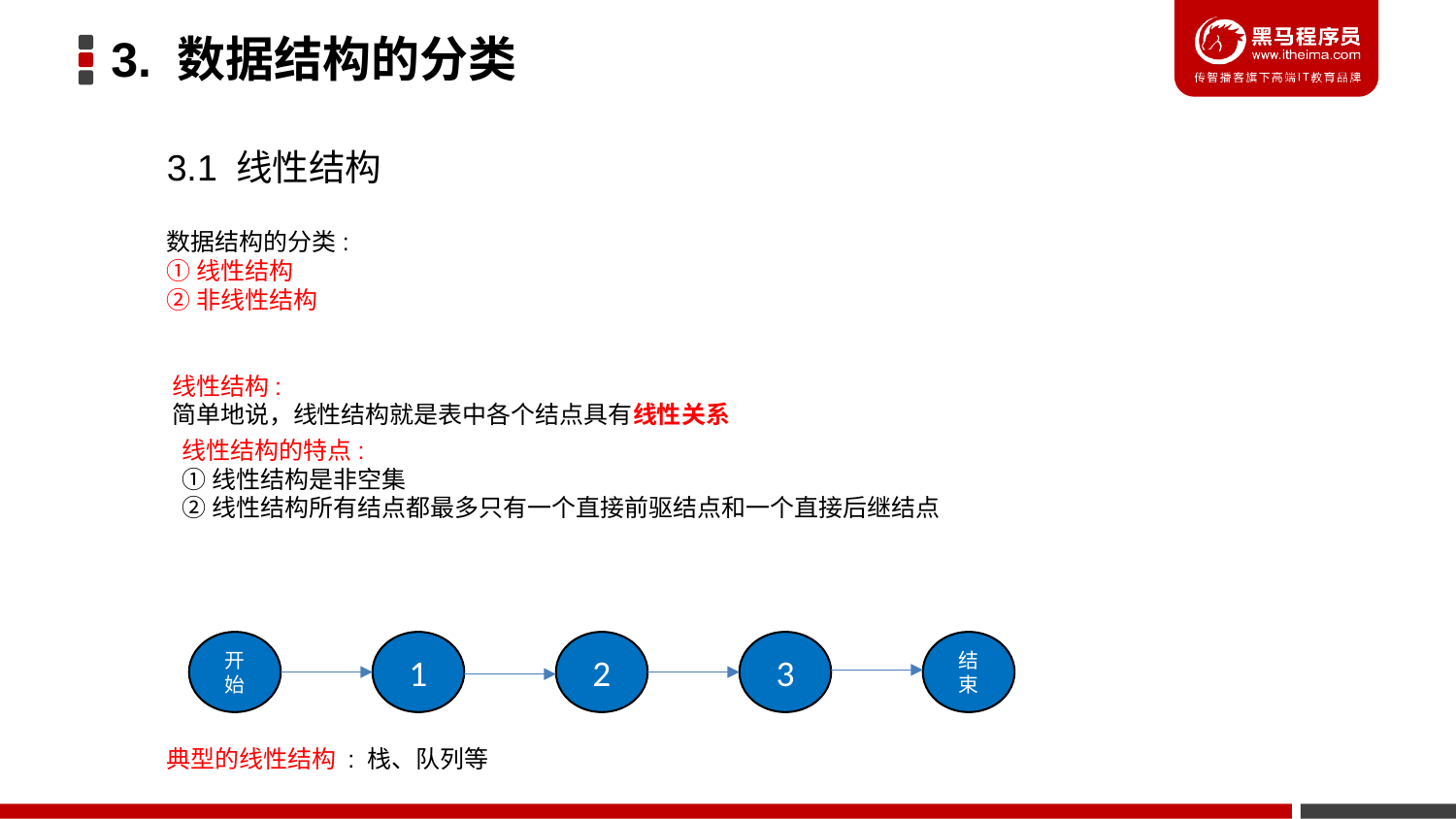

3. 数据结构的分类
3.1 线性结构
数据结构的分类:
①线性结构
②非线性结构
线性结构:
简单地说，线性结构就是表中各个结点具有线性关系

线性结构的特点:
①线性结构是非空集
②线性结构所有结点都最多只有一个直接前驱结点和一个直接后继结点

开始
1
2
3
结束
典型的线性结构 : 栈、队列等